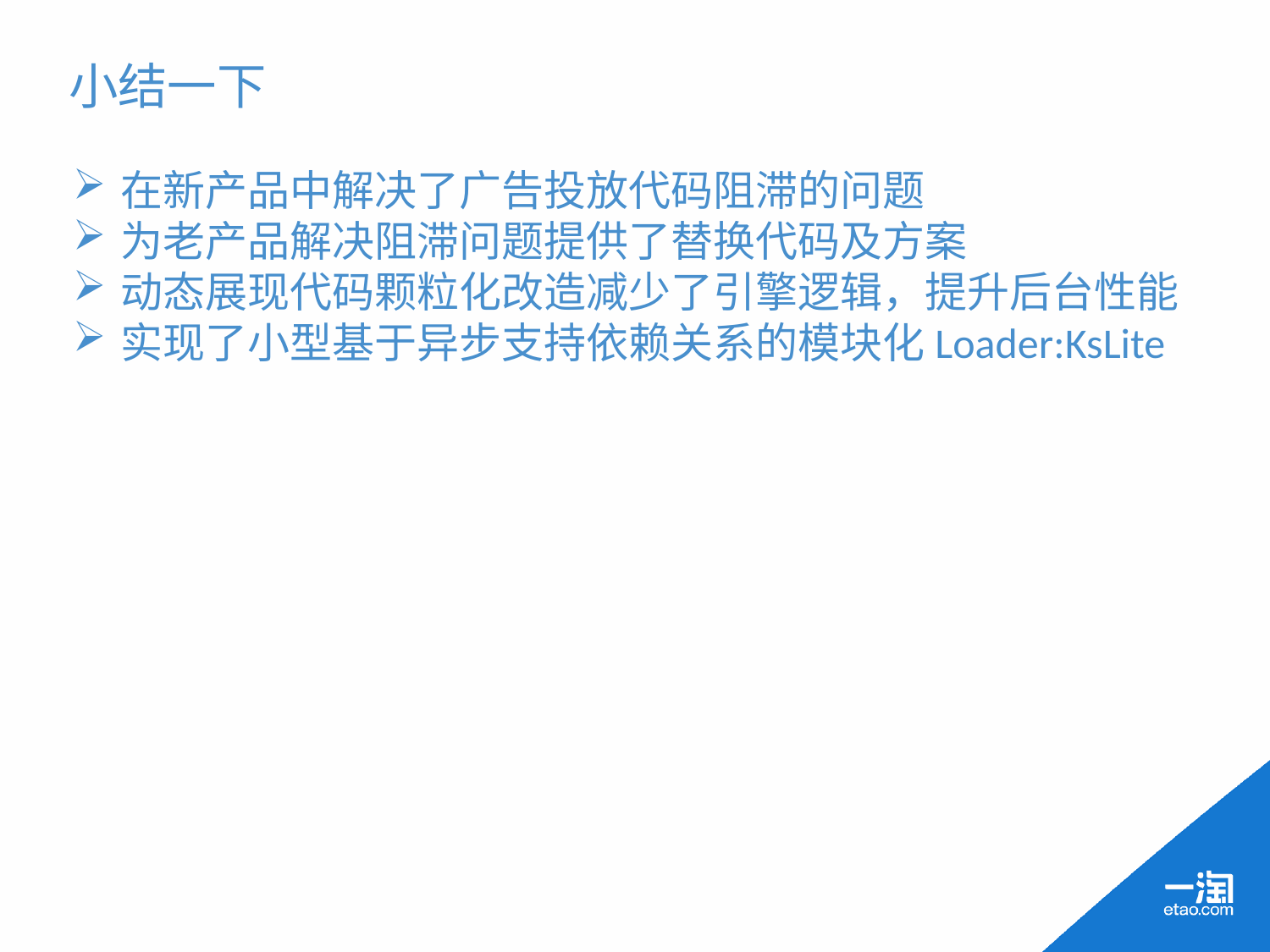

# 小结一下
在新产品中解决了广告投放代码阻滞的问题
为老产品解决阻滞问题提供了替换代码及方案
动态展现代码颗粒化改造减少了引擎逻辑，提升后台性能
实现了小型基于异步支持依赖关系的模块化Loader:KsLite